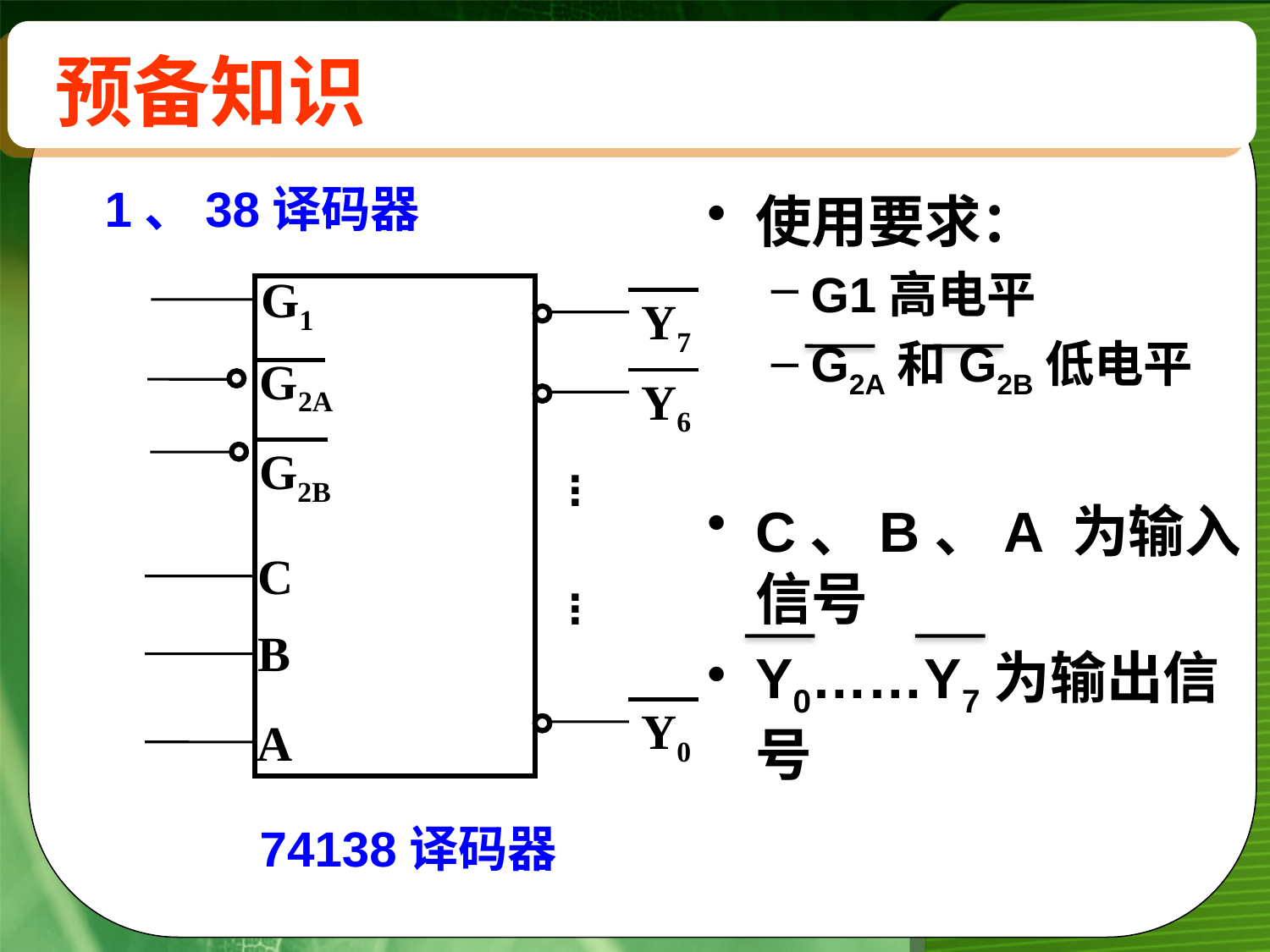

# 预备知识
1、38译码器
使用要求：
G1高电平
G2A和G2B低电平

C、B、A 为输入信号
Y0……Y7为输出信号
G1

 Y7

G2A

 Y6

G2B

.
.
.

.
.
.
C

B

 Y0

A

74138译码器